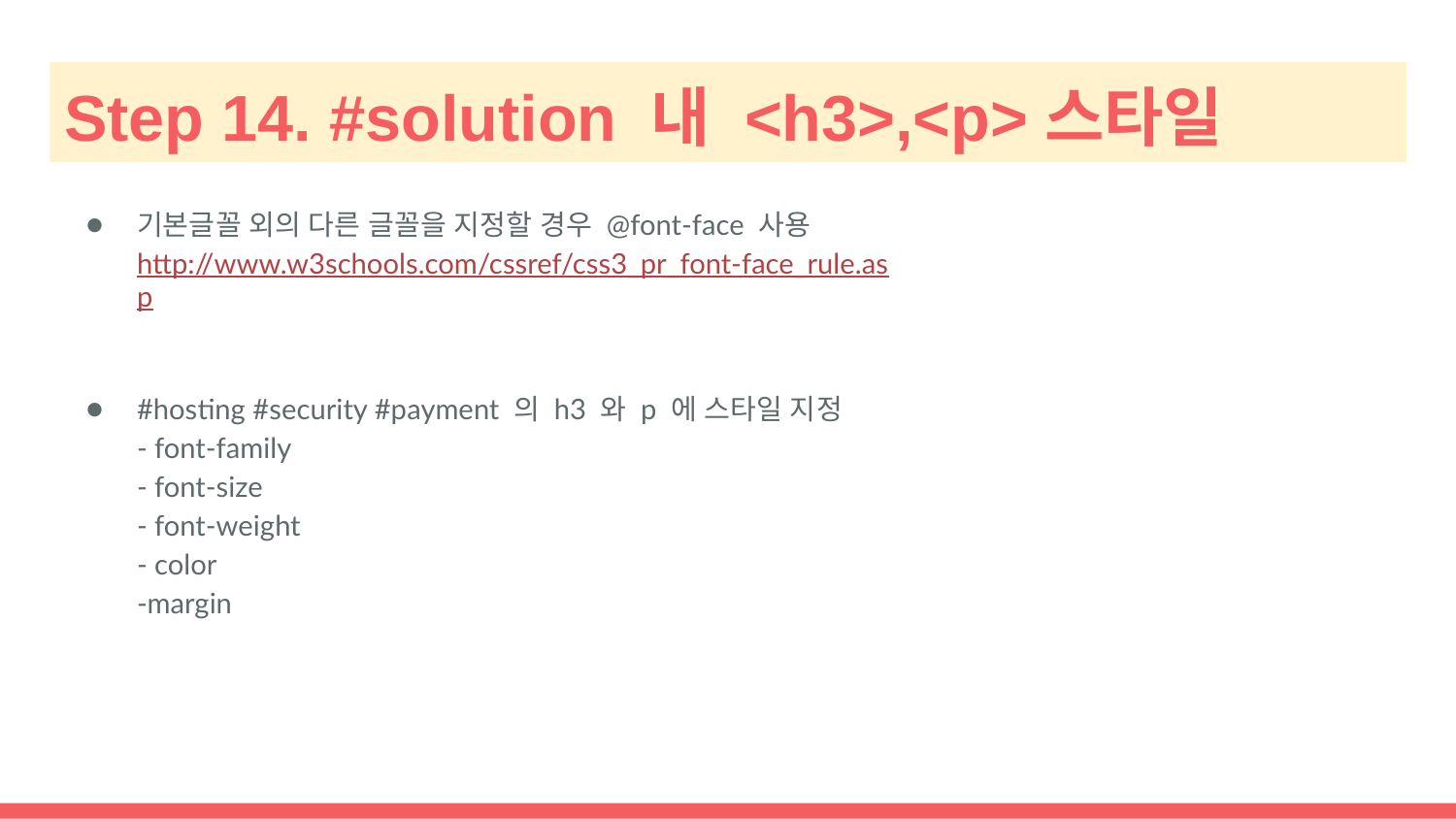

# Step 14. #solution 내 <h3>,<p>스타일
기본글꼴 외의 다른 글꼴을 지정할 경우 @font-face 사용 http://www.w3schools.com/cssref/css3_pr_font-face_rule.asp
#hosting #security #payment 의 h3 와 p 에 스타일 지정
- font-family
- font-size
- font-weight
- color
-margin